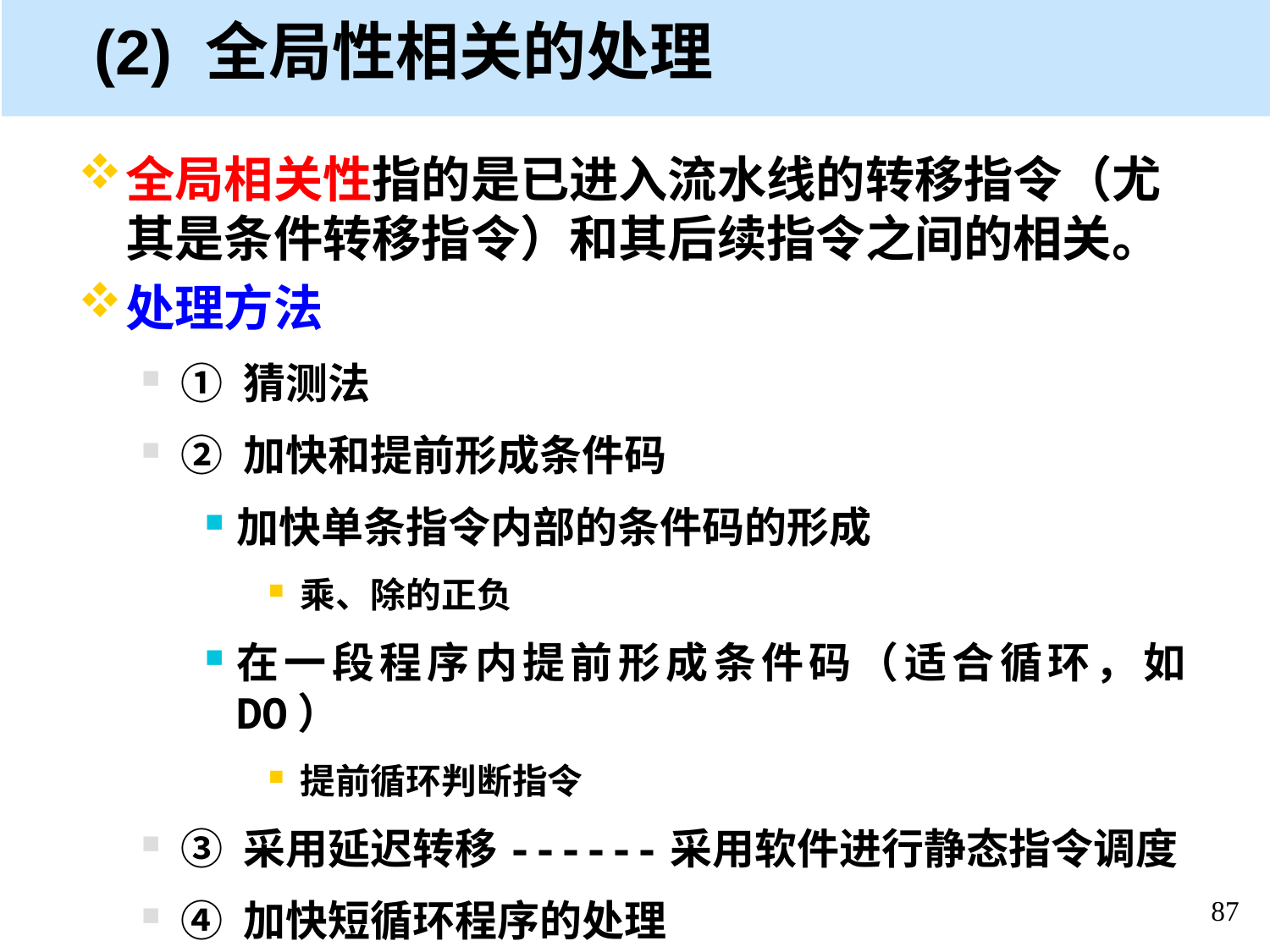

(2) 全局性相关的处理
全局相关性指的是已进入流水线的转移指令（尤其是条件转移指令）和其后续指令之间的相关。
处理方法
① 猜测法
② 加快和提前形成条件码
加快单条指令内部的条件码的形成
乘、除的正负
在一段程序内提前形成条件码（适合循环，如DO）
提前循环判断指令
③ 采用延迟转移------采用软件进行静态指令调度
④ 加快短循环程序的处理